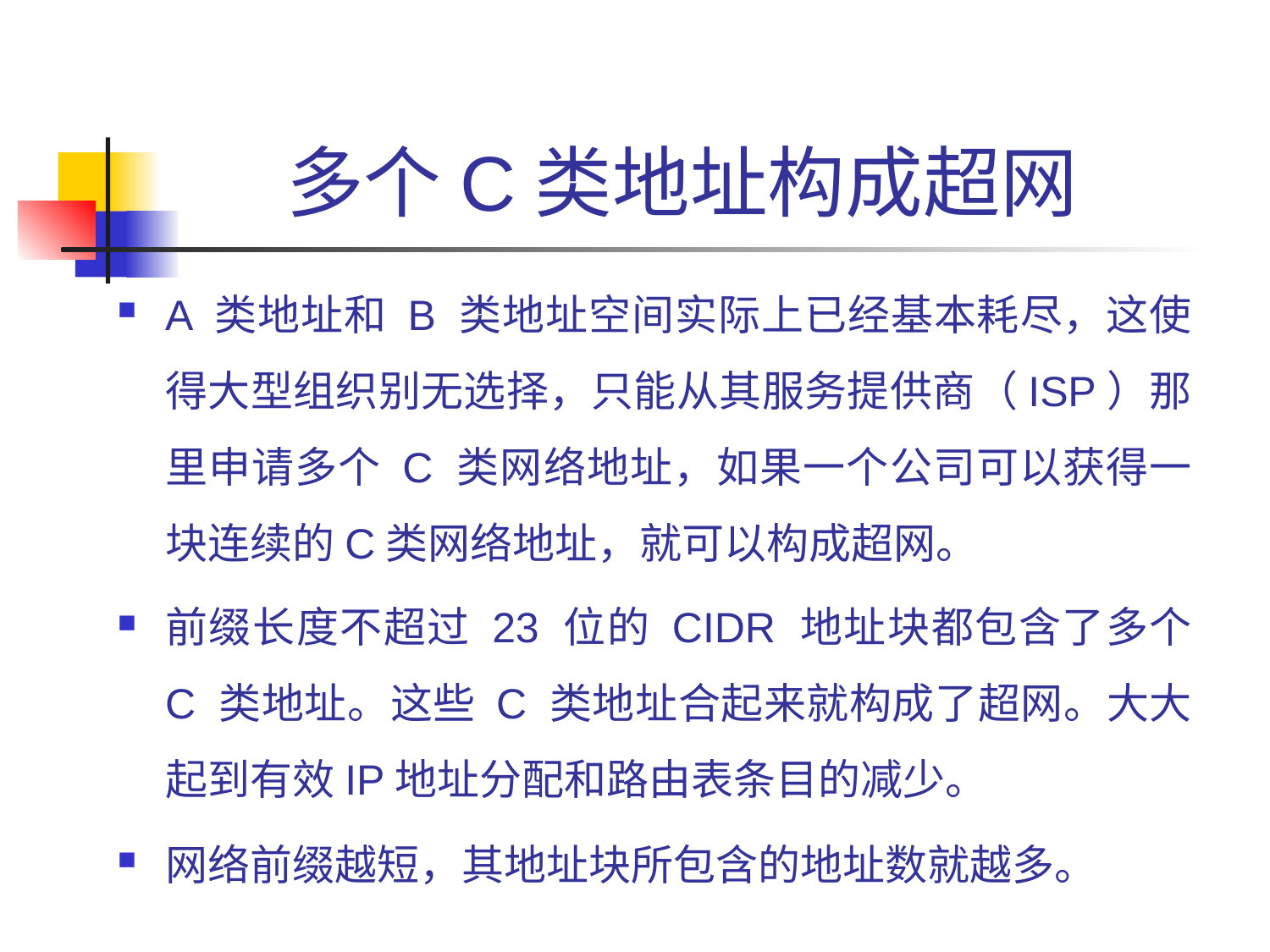

多个C类地址构成超网
A 类地址和 B 类地址空间实际上已经基本耗尽，这使得大型组织别无选择，只能从其服务提供商（ISP）那里申请多个 C 类网络地址，如果一个公司可以获得一块连续的C类网络地址，就可以构成超网。
前缀长度不超过 23 位的 CIDR 地址块都包含了多个 C 类地址。这些 C 类地址合起来就构成了超网。大大起到有效IP地址分配和路由表条目的减少。
网络前缀越短，其地址块所包含的地址数就越多。